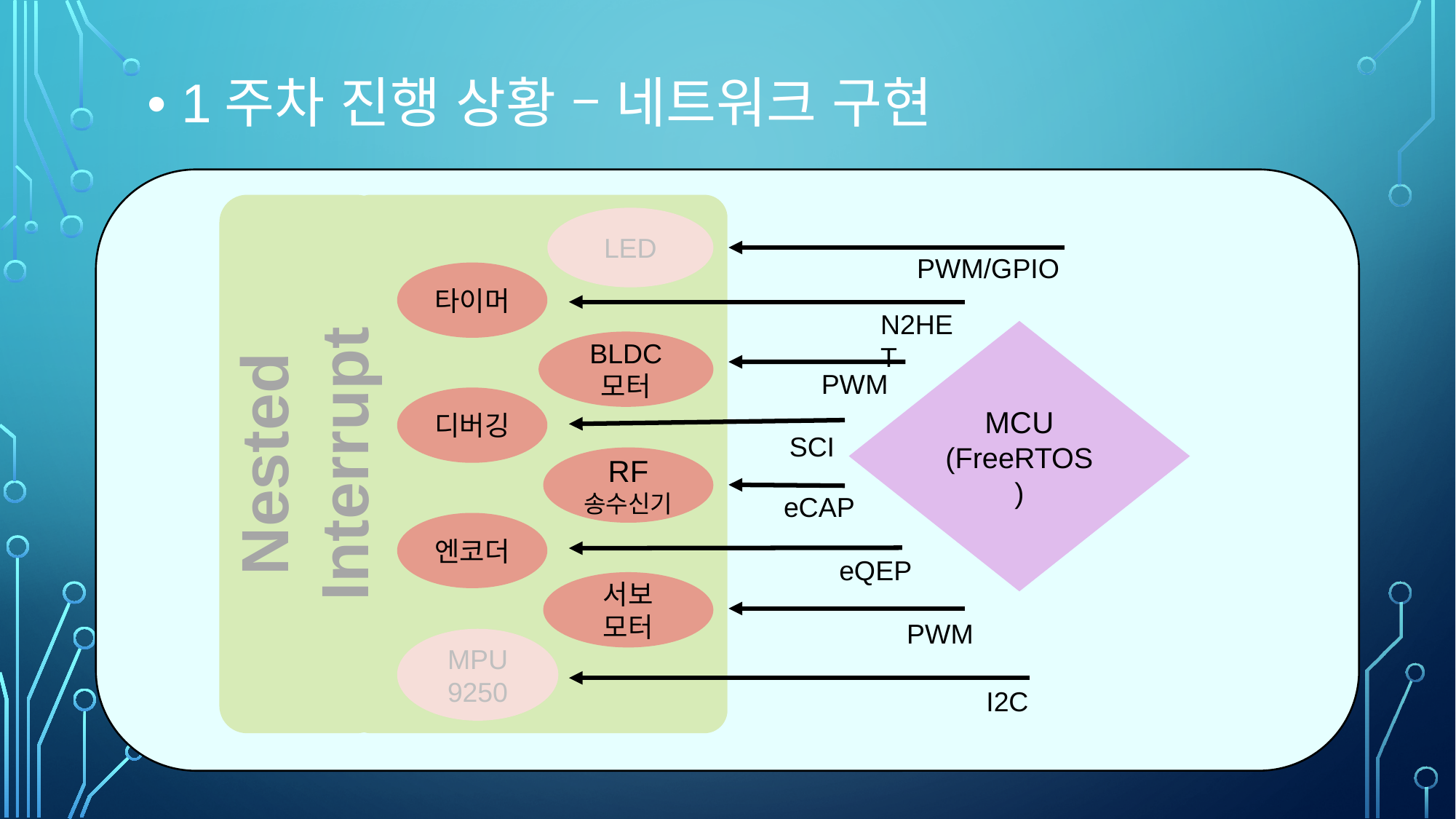

# • 1주차 진행 상황 – 네트워크 구현

Nested Interrupt

LED
PWM/GPIO
타이머
N2HET
MCU
(FreeRTOS)
BLDC 모터
PWM
디버깅
SCI
RF
송수신기
eCAP
엔코더
eQEP
서보
모터
PWM
MPU
9250
I2C